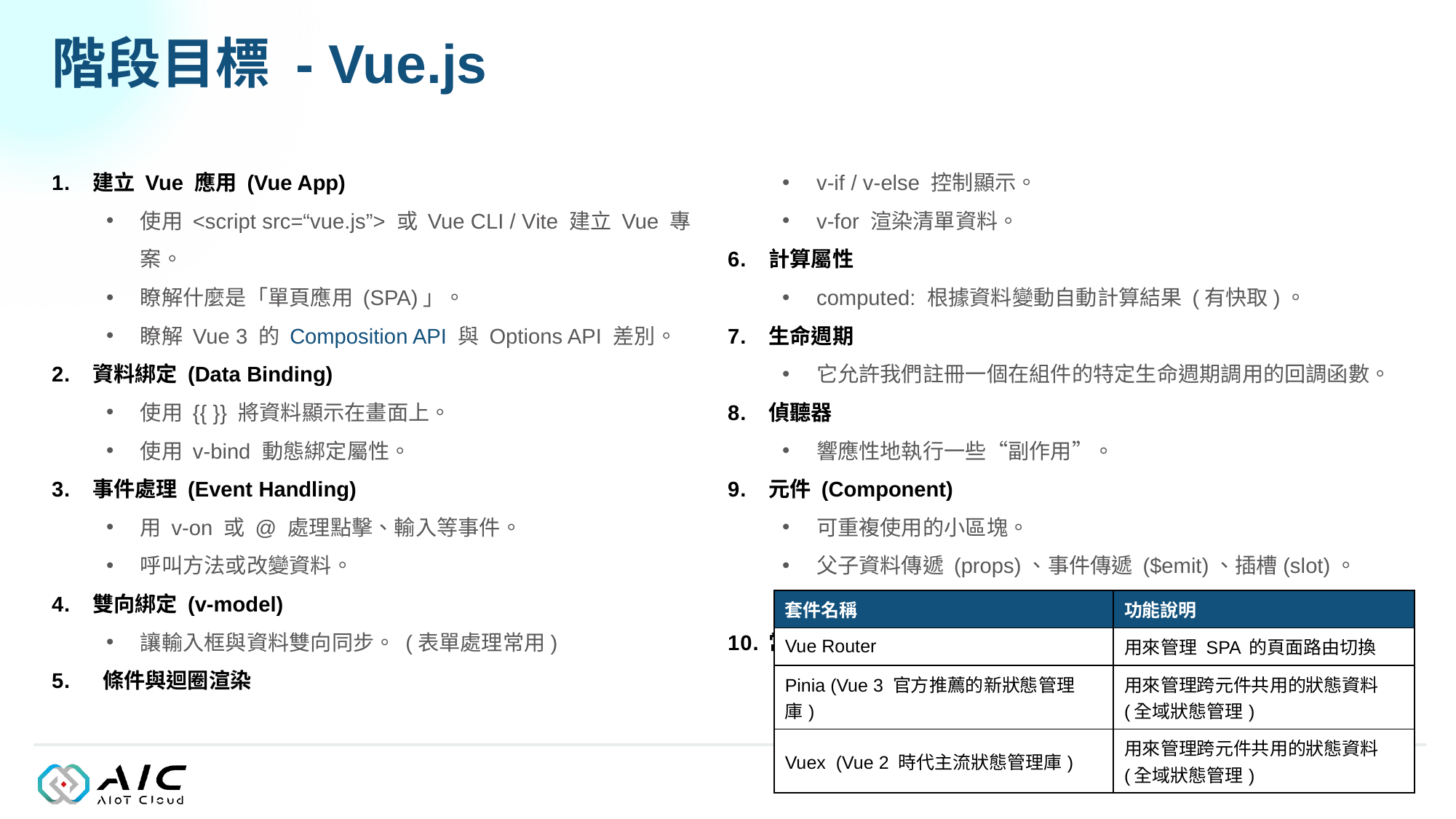

# 階段目標 - Vue.js
建立 Vue 應用 (Vue App)
使用 <script src=“vue.js”> 或 Vue CLI / Vite 建立 Vue 專案。
瞭解什麼是「單頁應用 (SPA)」。
瞭解 Vue 3 的 Composition API 與 Options API 差別。
資料綁定 (Data Binding)
使用 {{ }} 將資料顯示在畫面上。
使用 v-bind 動態綁定屬性。
事件處理 (Event Handling)
用 v-on 或 @ 處理點擊、輸入等事件。
呼叫方法或改變資料。
雙向綁定 (v-model)
讓輸入框與資料雙向同步。 (表單處理常用)
 條件與迴圈渲染
v-if / v-else 控制顯示。
v-for 渲染清單資料。
計算屬性
computed: 根據資料變動自動計算結果 (有快取)。
生命週期
它允許我們註冊一個在組件的特定生命週期調用的回調函數。
偵聽器
響應性地執行一些“副作用”。
元件 (Component)
可重複使用的小區塊。
父子資料傳遞 (props)、事件傳遞 ($emit)、插槽(slot)。(defineModel)
常用套件 (Package)

| 套件名稱 | 功能說明 |
| --- | --- |
| Vue Router | 用來管理 SPA 的頁面路由切換 |
| Pinia (Vue 3 官方推薦的新狀態管理庫) | 用來管理跨元件共用的狀態資料 (全域狀態管理) |
| Vuex (Vue 2 時代主流狀態管理庫) | 用來管理跨元件共用的狀態資料 (全域狀態管理) |